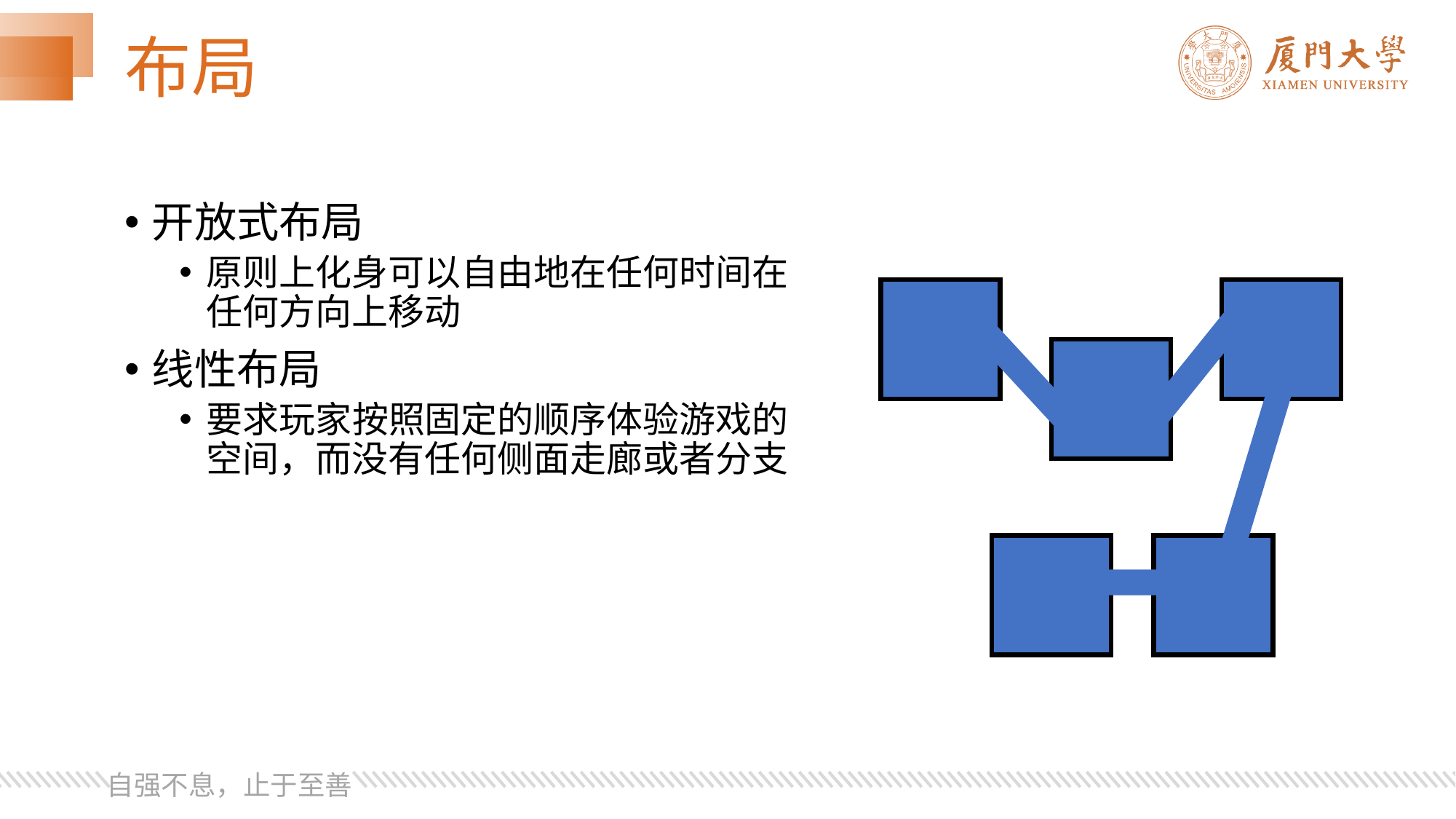

# 布局
开放式布局
原则上化身可以自由地在任何时间在任何方向上移动
线性布局
要求玩家按照固定的顺序体验游戏的空间，而没有任何侧面走廊或者分支